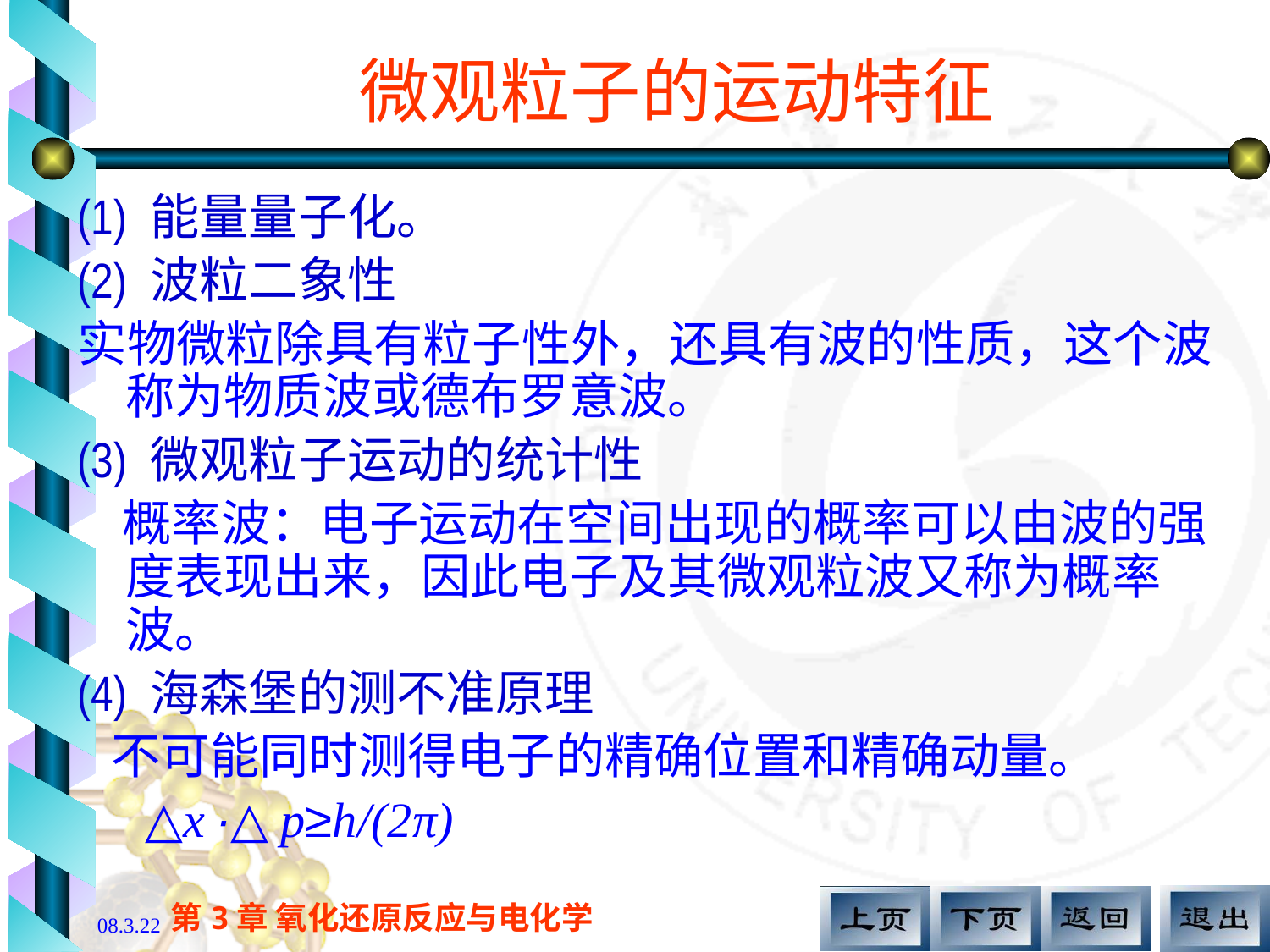

# 微观粒子的运动特征
(1) 能量量子化。
(2) 波粒二象性
实物微粒除具有粒子性外，还具有波的性质，这个波称为物质波或德布罗意波。
(3) 微观粒子运动的统计性
   概率波：电子运动在空间出现的概率可以由波的强度表现出来，因此电子及其微观粒波又称为概率波。
(4) 海森堡的测不准原理
  不可能同时测得电子的精确位置和精确动量。
      △x ·△ p≥h/(2π)